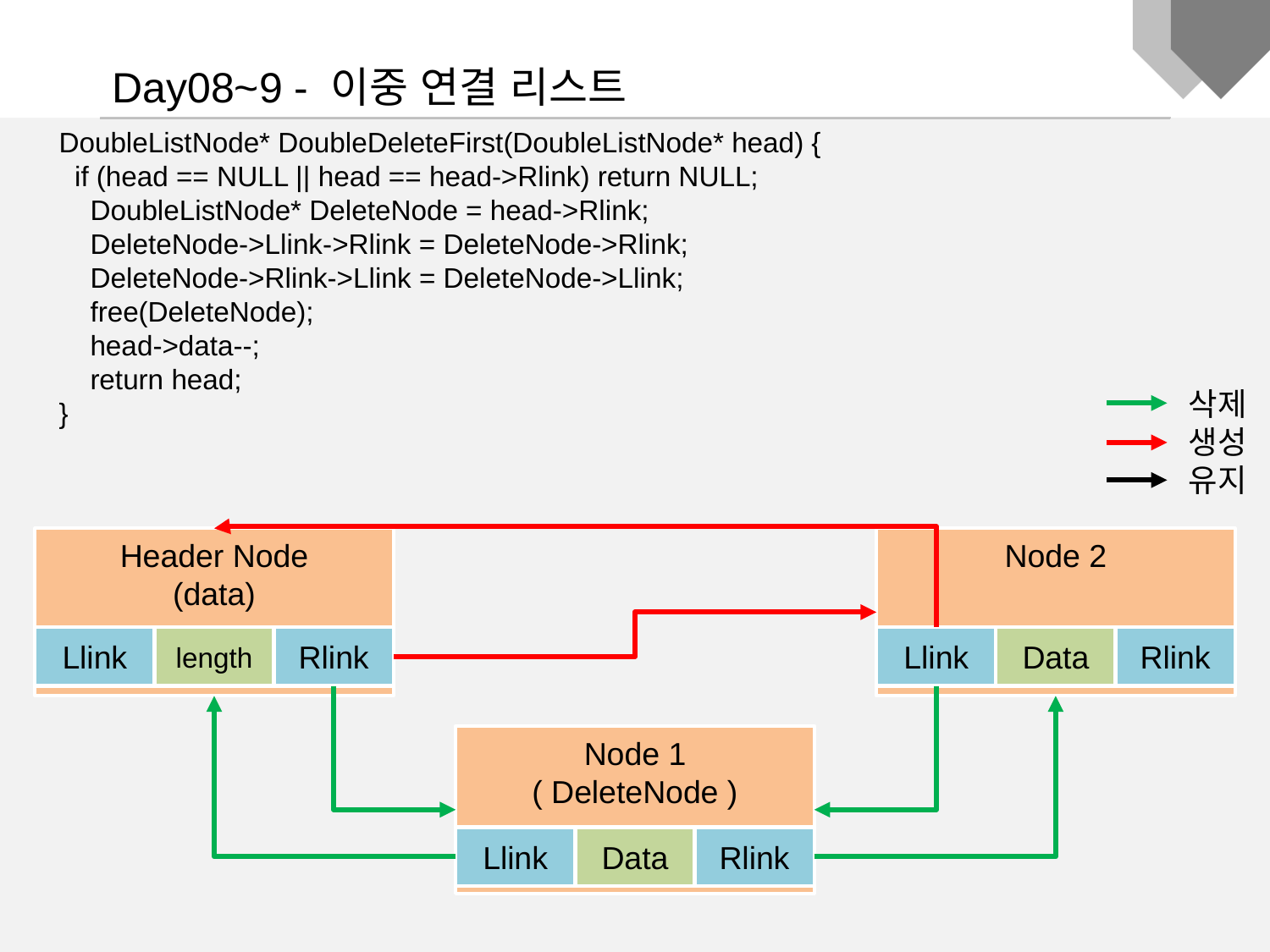

Day08~9 - 이중 연결 리스트
DoubleListNode* DoubleDeleteFirst(DoubleListNode* head) {
  if (head == NULL || head == head->Rlink) return NULL;
    DoubleListNode* DeleteNode = head->Rlink;
    DeleteNode->Llink->Rlink = DeleteNode->Rlink;
    DeleteNode->Rlink->Llink = DeleteNode->Llink;
    free(DeleteNode);
    head->data--;
    return head;
}
삭제
생성
유지
Header Node
(data)

Node 2

Llink
length
Rlink
Llink
Data
Rlink
Node 1
( DeleteNode )

Llink
Data
Rlink